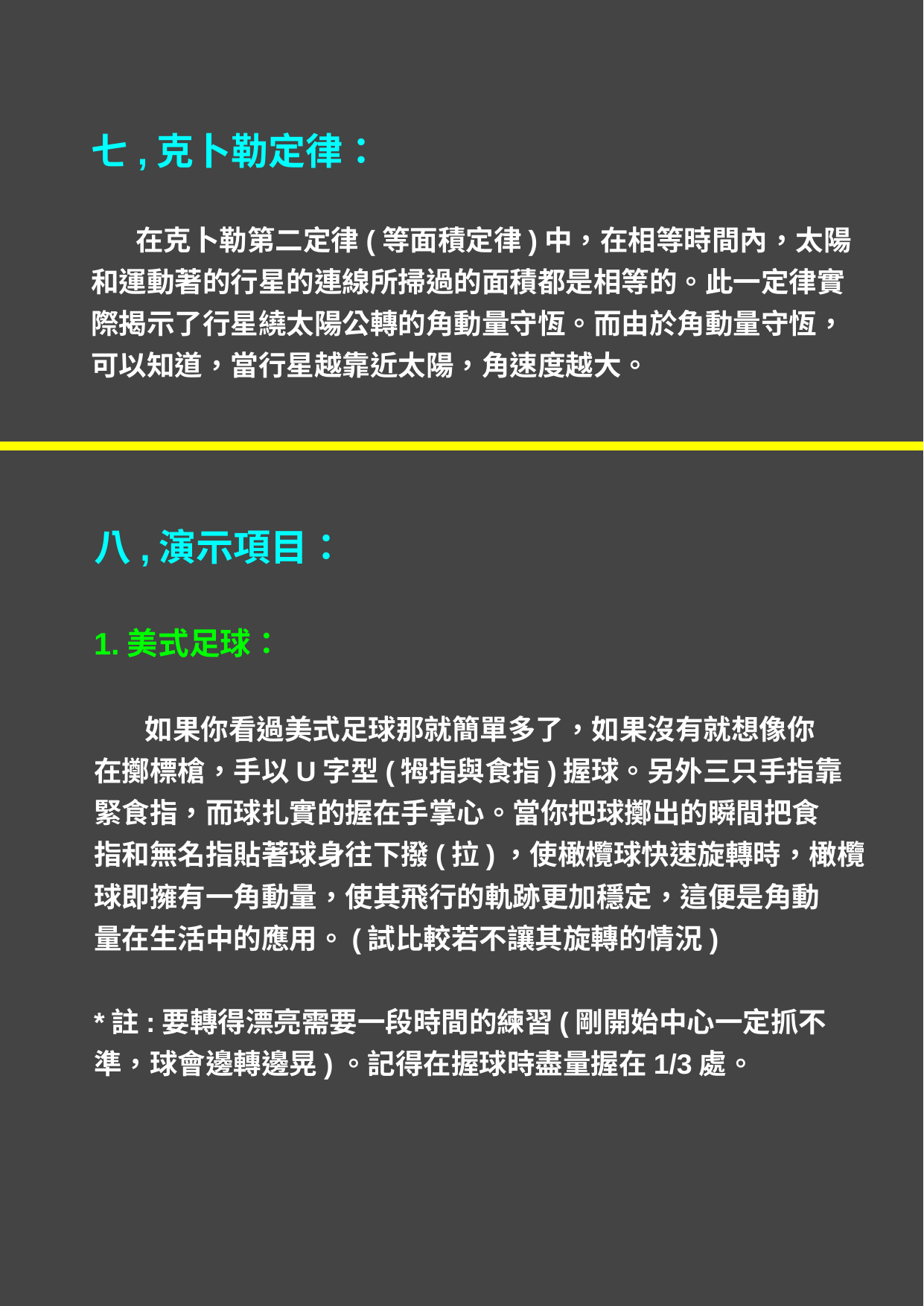

七,克卜勒定律：

      在克卜勒第二定律(等面積定律)中，在相等時間內，太陽和運動著的行星的連線所掃過的面積都是相等的。此一定律實際揭示了行星繞太陽公轉的角動量守恆。而由於角動量守恆，可以知道，當行星越靠近太陽，角速度越大。
八,演示項目：

1.美式足球：

       如果你看過美式足球那就簡單多了，如果沒有就想像你
在擲標槍，手以U字型(牳指與食指)握球。另外三只手指靠
緊食指，而球扎實的握在手掌心。當你把球擲出的瞬間把食
指和無名指貼著球身往下撥(拉)，使橄欖球快速旋轉時，橄欖
球即擁有一角動量，使其飛行的軌跡更加穩定，這便是角動
量在生活中的應用。(試比較若不讓其旋轉的情況)

*註:要轉得漂亮需要一段時間的練習(剛開始中心一定抓不
準，球會邊轉邊晃)。記得在握球時盡量握在1/3處。